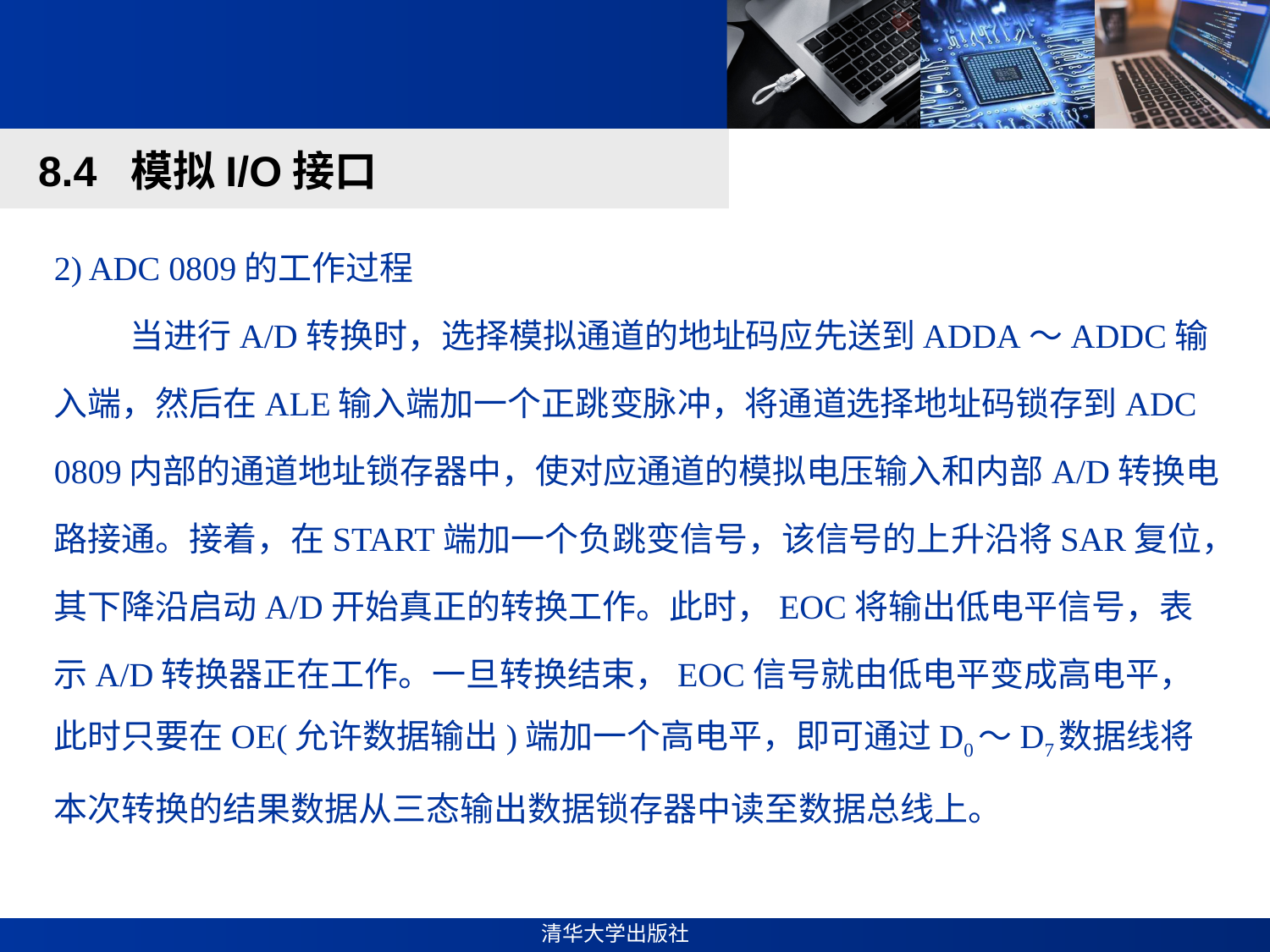

#
8.4  模拟I/O接口
2) ADC 0809的工作过程
         当进行A/D转换时，选择模拟通道的地址码应先送到ADDA～ADDC输入端，然后在ALE输入端加一个正跳变脉冲，将通道选择地址码锁存到ADC 0809内部的通道地址锁存器中，使对应通道的模拟电压输入和内部A/D转换电路接通。接着，在START端加一个负跳变信号，该信号的上升沿将SAR复位，其下降沿启动A/D开始真正的转换工作。此时，EOC将输出低电平信号，表示A/D转换器正在工作。一旦转换结束，EOC信号就由低电平变成高电平，此时只要在OE(允许数据输出)端加一个高电平，即可通过D0～D7数据线将本次转换的结果数据从三态输出数据锁存器中读至数据总线上。